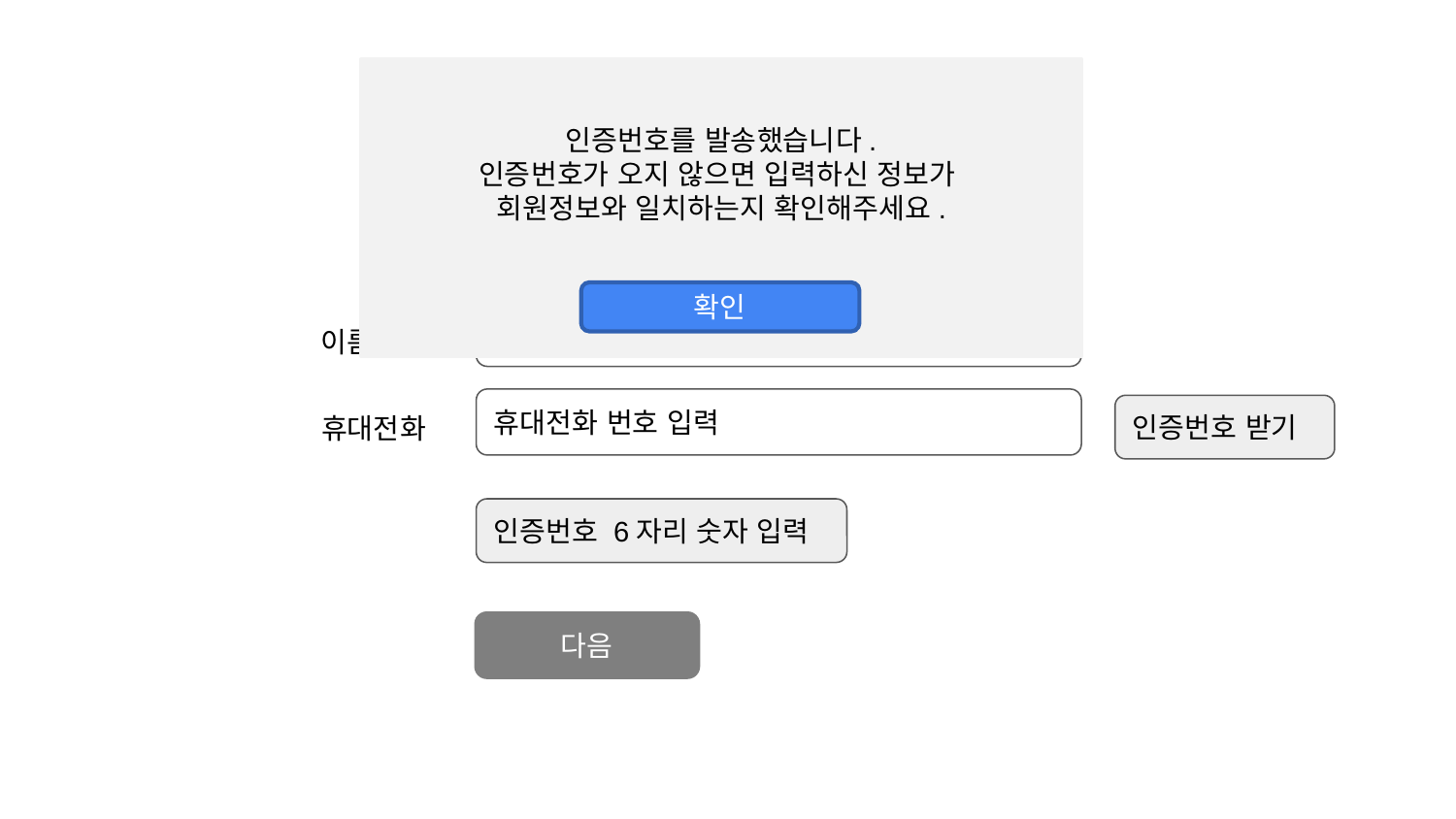

인증번호를 발송했습니다.
인증번호가 오지 않으면 입력하신 정보가
회원정보와 일치하는지 확인해주세요.

# 아이디 찾기
확인
이름 입력
이름
휴대전화 번호 입력
인증번호 받기
휴대전화
인증번호 6자리 숫자 입력
다음